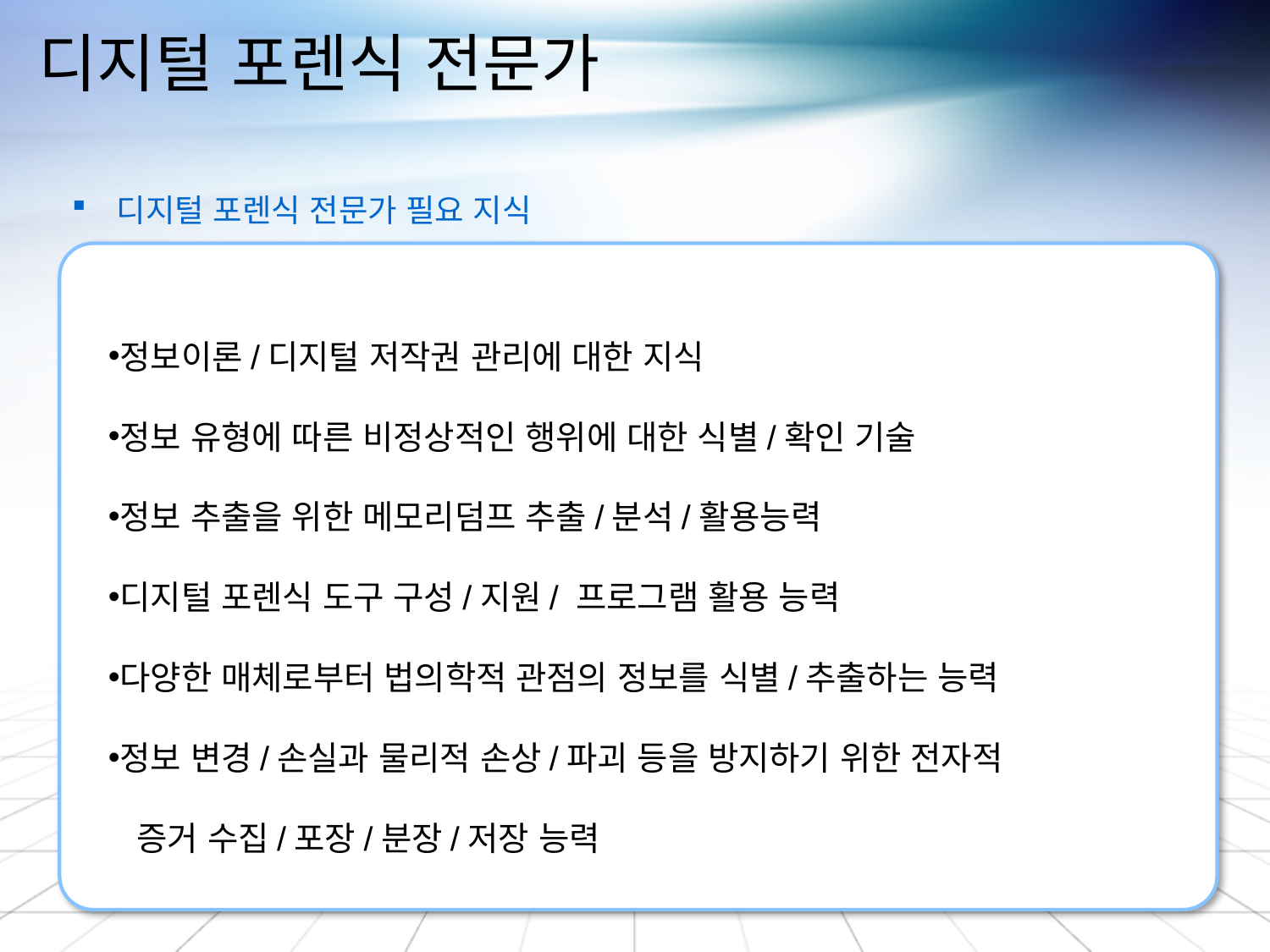

# 디지털 포렌식 전문가
 디지털 포렌식 전문가 필요 지식

정보이론/디지털 저작권 관리에 대한 지식
정보 유형에 따른 비정상적인 행위에 대한 식별/확인 기술
정보 추출을 위한 메모리덤프 추출/분석/활용능력
디지털 포렌식 도구 구성/지원/ 프로그램 활용 능력
다양한 매체로부터 법의학적 관점의 정보를 식별/추출하는 능력
정보 변경/손실과 물리적 손상/파괴 등을 방지하기 위한 전자적
  증거 수집/포장/분장/저장 능력